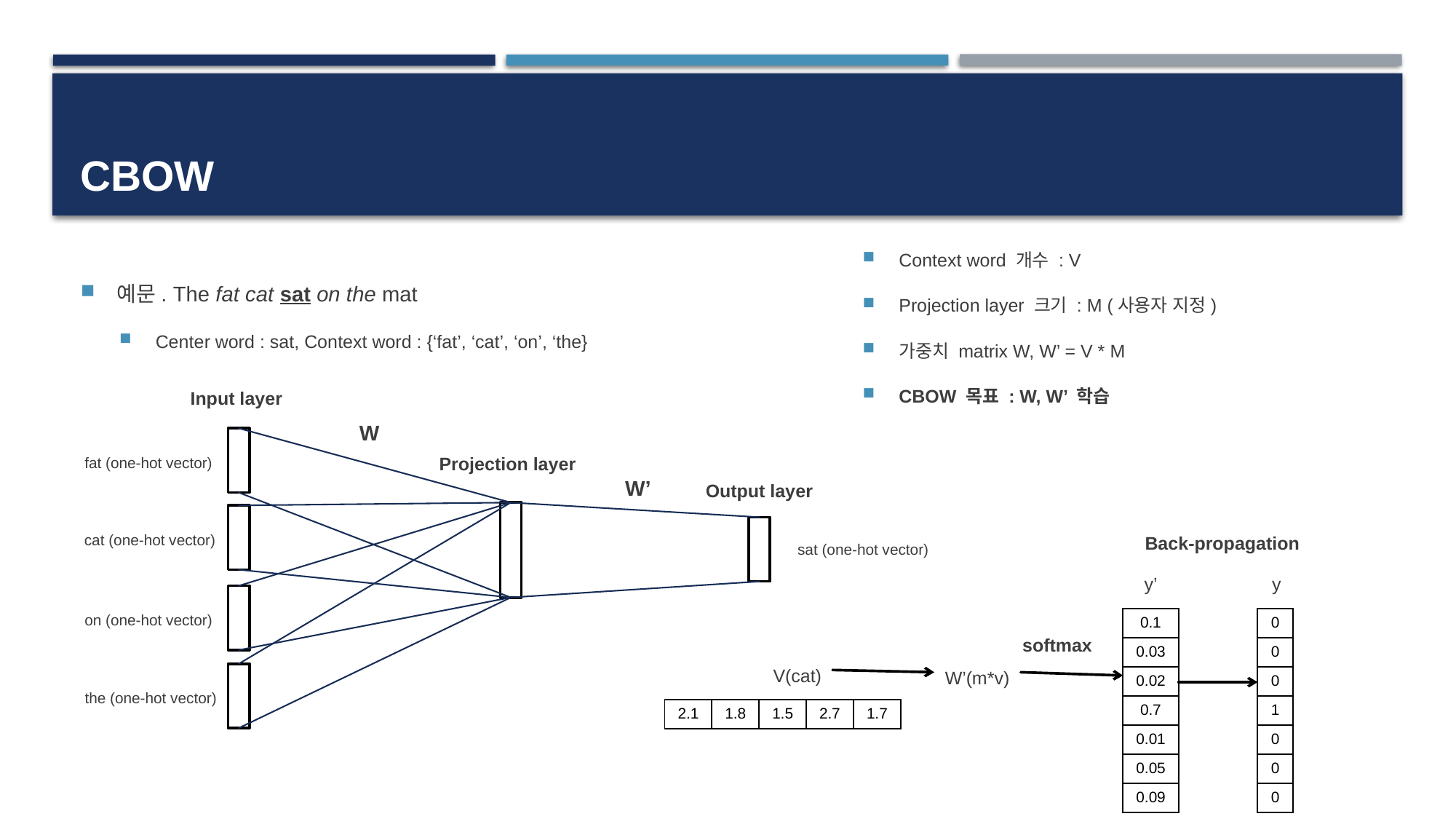

# cbow
Context word 개수 : V
Projection layer 크기 : M (사용자 지정)
가중치 matrix W, W’ = V * M
CBOW 목표 : W, W’ 학습
예문. The fat cat sat on the mat
Center word : sat, Context word : {‘fat’, ‘cat’, ‘on’, ‘the}
Input layer
W

fat (one-hot vector)
Projection layer
W’
Output layer

cat (one-hot vector)

sat (one-hot vector)
Back-propagation
y’
y

on (one-hot vector)
| 0.1 |
| --- |
| 0.03 |
| 0.02 |
| 0.7 |
| 0.01 |
| 0.05 |
| 0.09 |
| 0 |
| --- |
| 0 |
| 0 |
| 1 |
| 0 |
| 0 |
| 0 |
softmax
V(cat)
W’(m*v)

the (one-hot vector)
| 2.1 | 1.8 | 1.5 | 2.7 | 1.7 |
| --- | --- | --- | --- | --- |